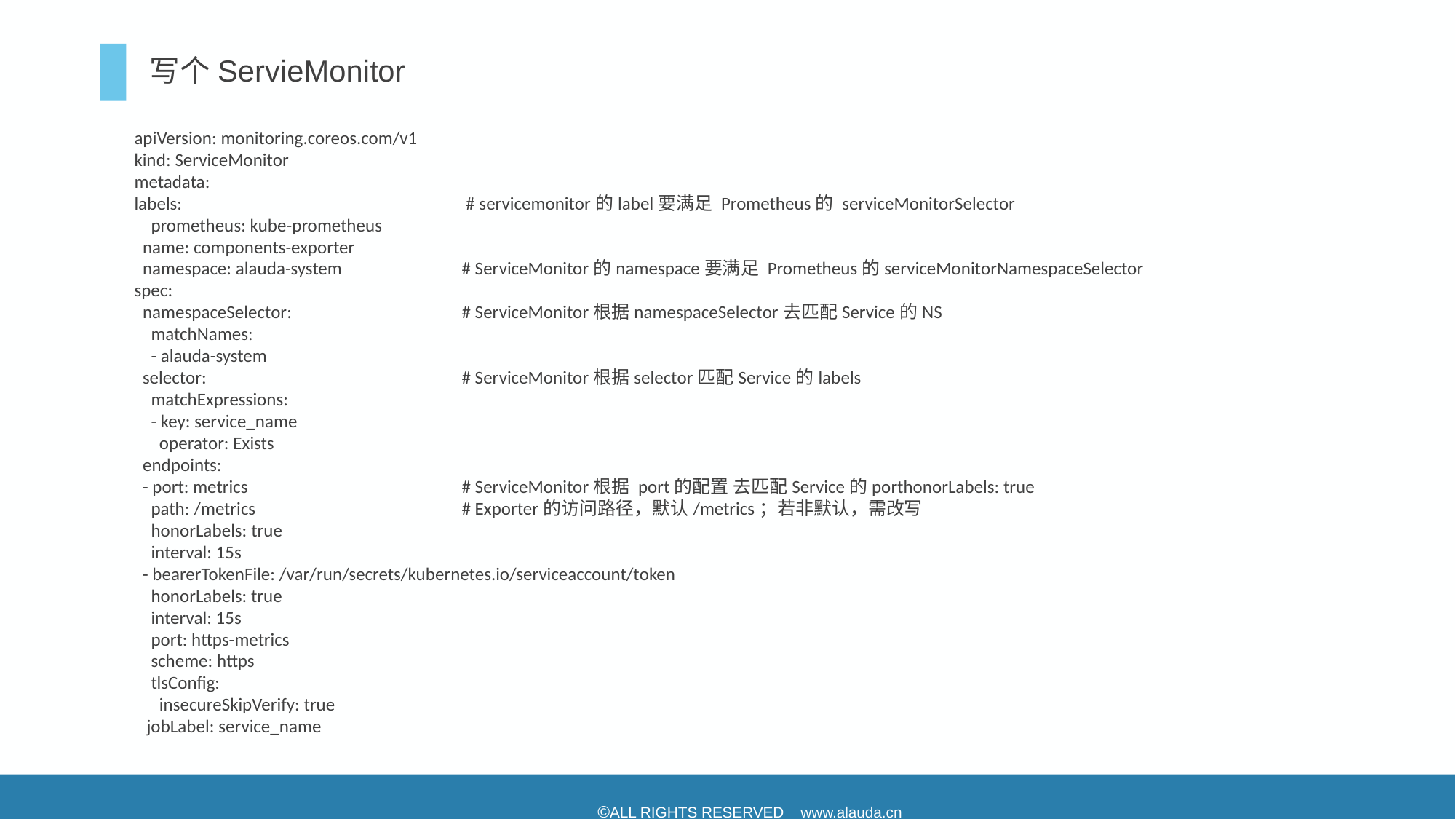

# 写个ServieMonitor
apiVersion: monitoring.coreos.com/v1
kind: ServiceMonitor
metadata:
labels:			 # servicemonitor的label要满足 Prometheus的 serviceMonitorSelector
    prometheus: kube-prometheus
  name: components-exporter
  namespace: alauda-system		# ServiceMonitor的namespace要满足 Prometheus的serviceMonitorNamespaceSelector
spec:
  namespaceSelector:		# ServiceMonitor根据namespaceSelector去匹配Service的NS
    matchNames:
    - alauda-system
  selector:			# ServiceMonitor根据selector匹配Service的labels
    matchExpressions:
    - key: service_name
      operator: Exists
  endpoints:
  - port: metrics		# ServiceMonitor根据 port的配置 去匹配Service的porthonorLabels: true
    path: /metrics		# Exporter的访问路径，默认/metrics；若非默认，需改写
    honorLabels: true
    interval: 15s
  - bearerTokenFile: /var/run/secrets/kubernetes.io/serviceaccount/token
    honorLabels: true
    interval: 15s
    port: https-metrics
    scheme: https
    tlsConfig:
      insecureSkipVerify: true
   jobLabel: service_name